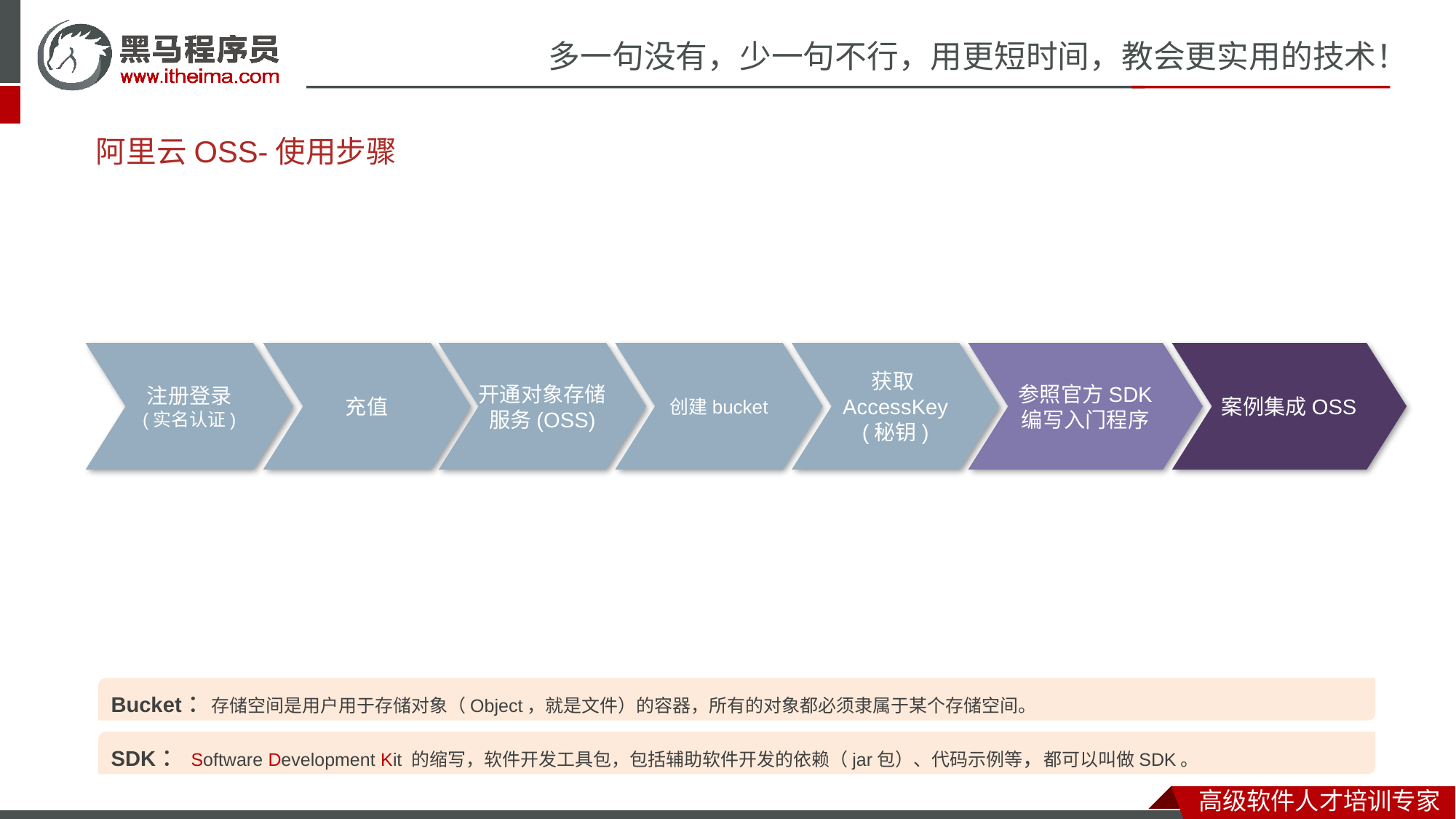

# 阿里云OSS-使用步骤
充值
开通对象存储
服务(OSS)
创建bucket
获取AccessKey
(秘钥)
参照官方SDK
编写入门程序
案例集成OSS
注册登录
(实名认证)
Bucket：存储空间是用户用于存储对象（Object，就是文件）的容器，所有的对象都必须隶属于某个存储空间。
SDK：Software Development Kit 的缩写，软件开发工具包，包括辅助软件开发的依赖（jar包）、代码示例等，都可以叫做SDK。